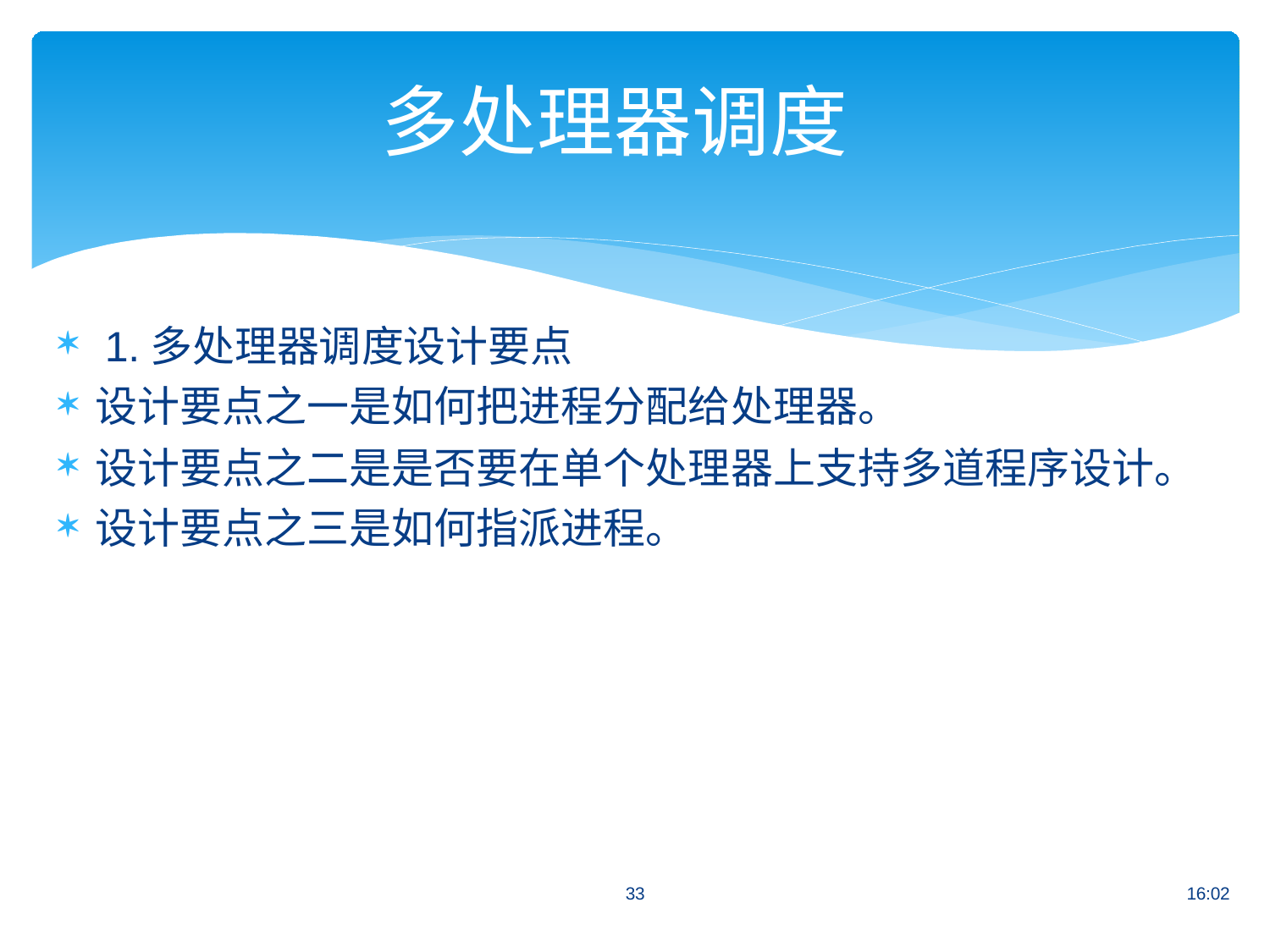

# 多处理器调度

1.多处理器调度设计要点
设计要点之一是如何把进程分配给处理器。
设计要点之二是是否要在单个处理器上支持多道程序设计。
设计要点之三是如何指派进程。
33
16:02